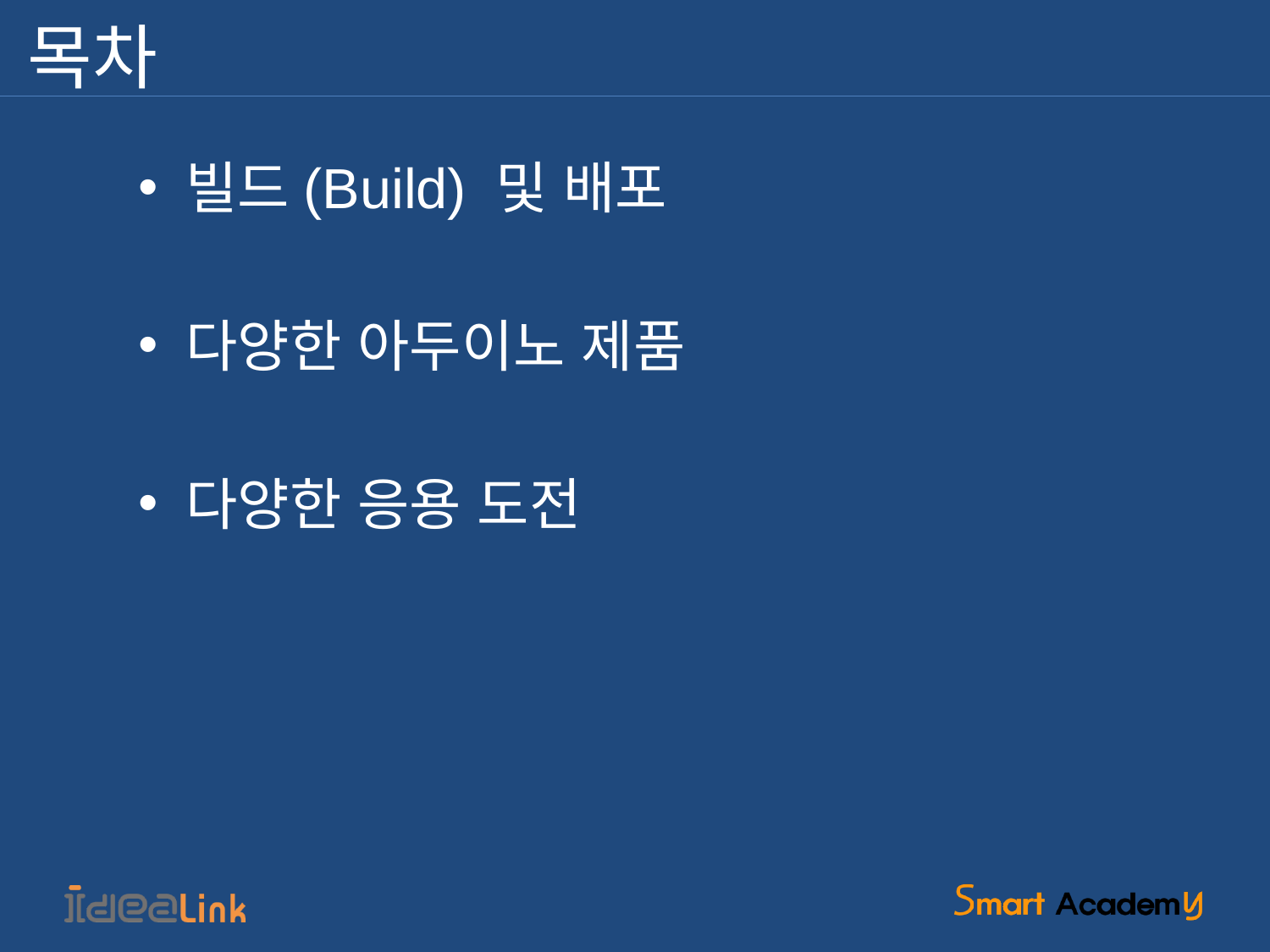

# 목차
빌드(Build) 및 배포

다양한 아두이노 제품

다양한 응용 도전